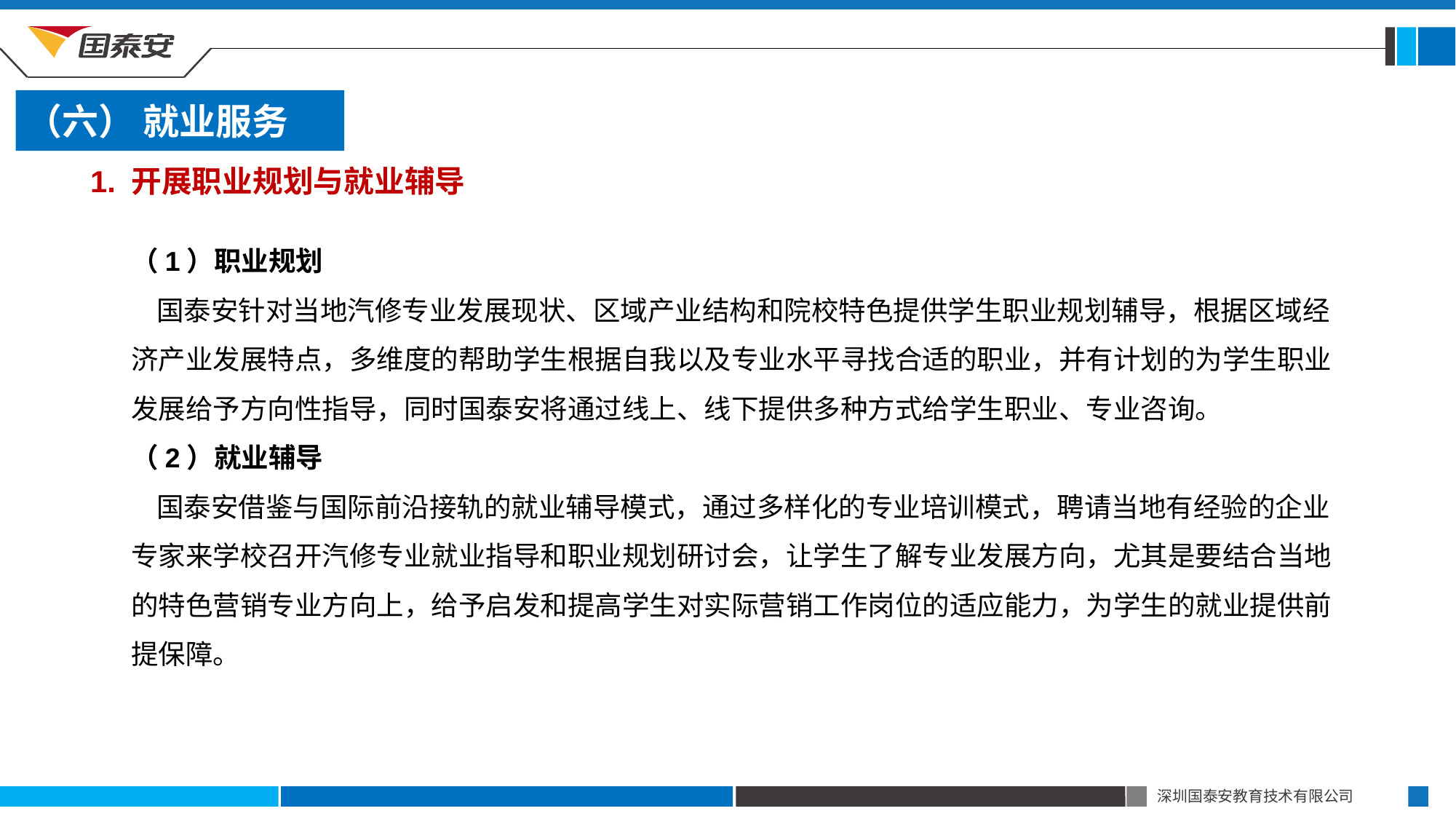

（六） 就业服务
1. 开展职业规划与就业辅导
（1）职业规划
   国泰安针对当地汽修专业发展现状、区域产业结构和院校特色提供学生职业规划辅导，根据区域经济产业发展特点，多维度的帮助学生根据自我以及专业水平寻找合适的职业，并有计划的为学生职业发展给予方向性指导，同时国泰安将通过线上、线下提供多种方式给学生职业、专业咨询。
（2）就业辅导
   国泰安借鉴与国际前沿接轨的就业辅导模式，通过多样化的专业培训模式，聘请当地有经验的企业专家来学校召开汽修专业就业指导和职业规划研讨会，让学生了解专业发展方向，尤其是要结合当地的特色营销专业方向上，给予启发和提高学生对实际营销工作岗位的适应能力，为学生的就业提供前提保障。